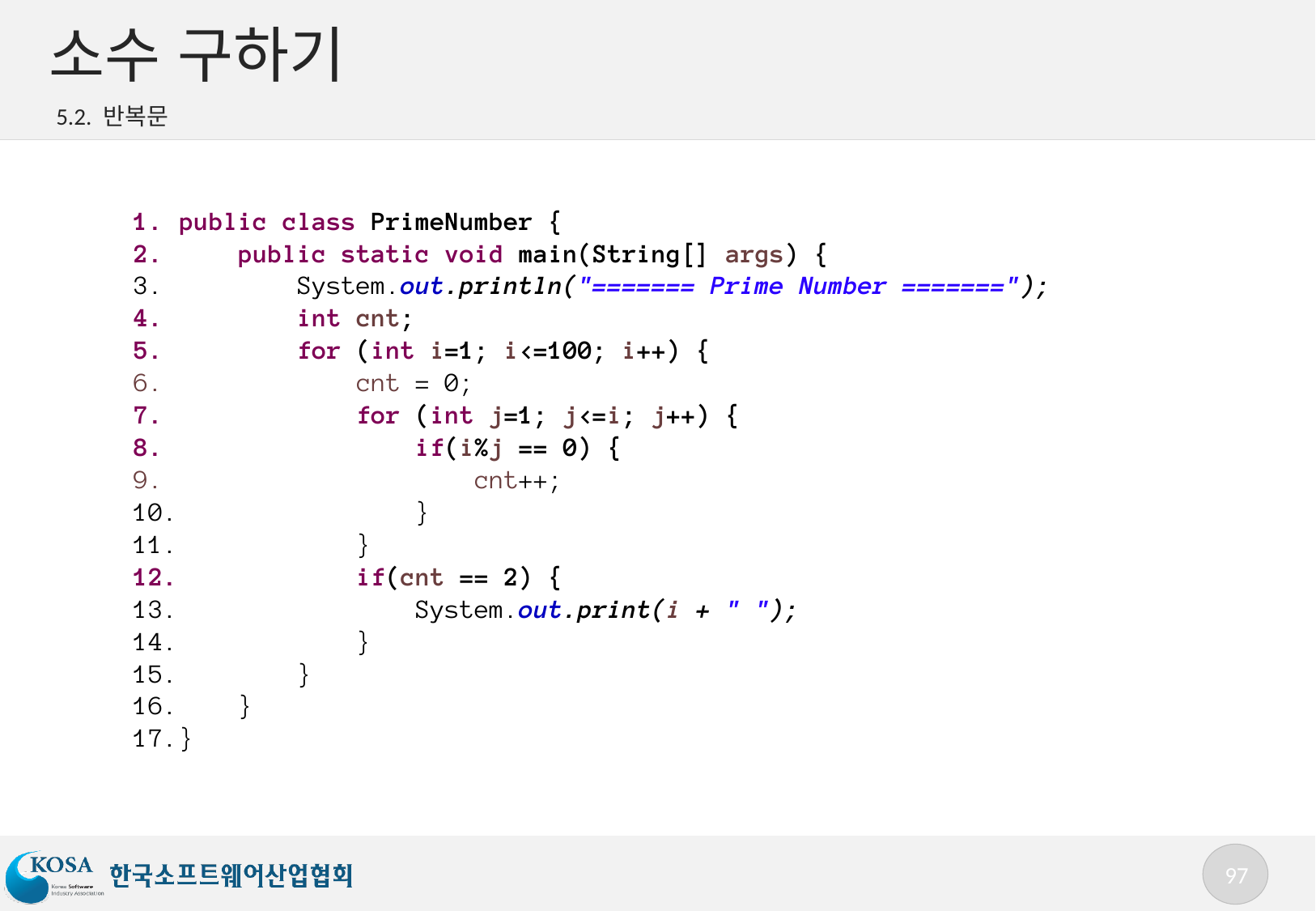

# 소수 구하기
5.2. 반복문
public class PrimeNumber {
    public static void main(String[] args) {
        System.out.println("======= Prime Number =======");
        int cnt;
        for (int i=1; i<=100; i++) {
            cnt = 0;
            for (int j=1; j<=i; j++) {
                if(i%j == 0) {
                    cnt++;
                }
            }
            if(cnt == 2) {
                System.out.print(i + " ");
            }
        }
    }
}